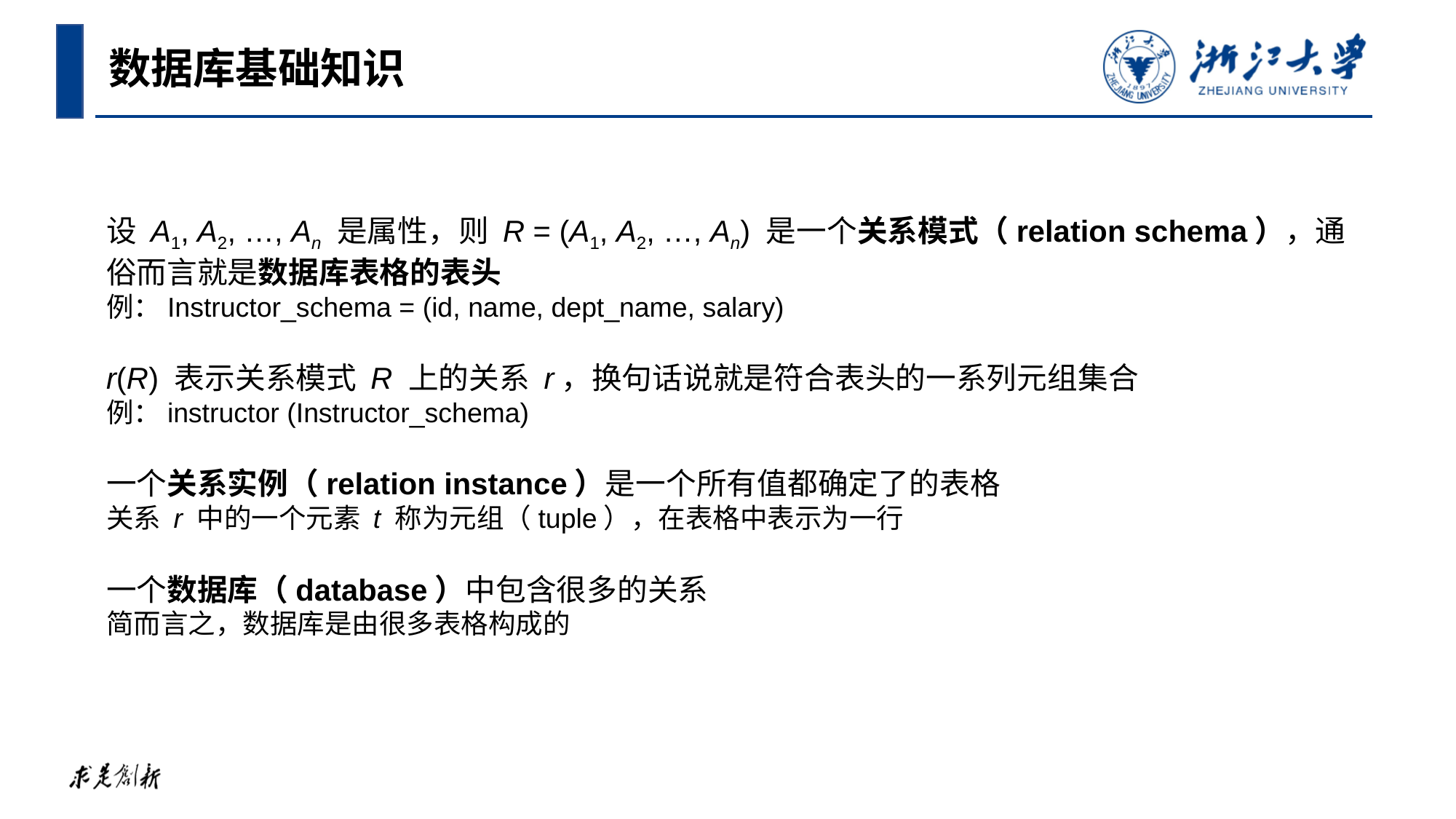

数据库基础知识
设 A1, A2, …, An 是属性，则 R = (A1, A2, …, An) 是一个关系模式（relation schema），通俗而言就是数据库表格的表头
例：Instructor_schema = (id, name, dept_name, salary)

r(R) 表示关系模式 R 上的关系 r，换句话说就是符合表头的一系列元组集合
例：instructor (Instructor_schema)

一个关系实例（relation instance）是一个所有值都确定了的表格
关系 r 中的一个元素 t 称为元组（tuple），在表格中表示为一行

一个数据库（database）中包含很多的关系
简而言之，数据库是由很多表格构成的
21